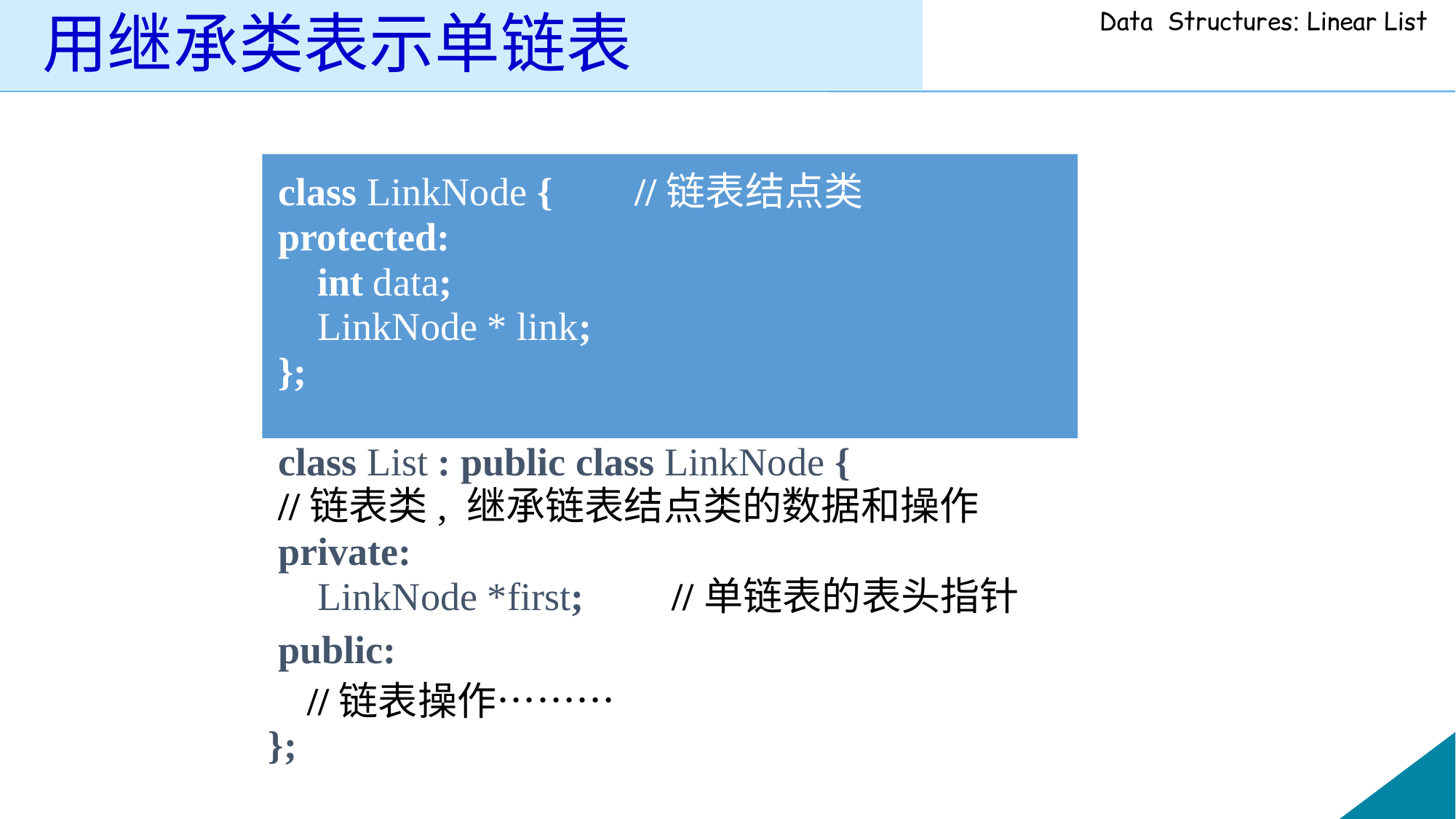

# 用继承类表示单链表

 class LinkNode {	    //链表结点类
 protected:
     int data;
     LinkNode * link;
 };

 class List : public class LinkNode {
 //链表类, 继承链表结点类的数据和操作
 private:
     LinkNode *first;         //单链表的表头指针
 public:
    //链表操作………
};